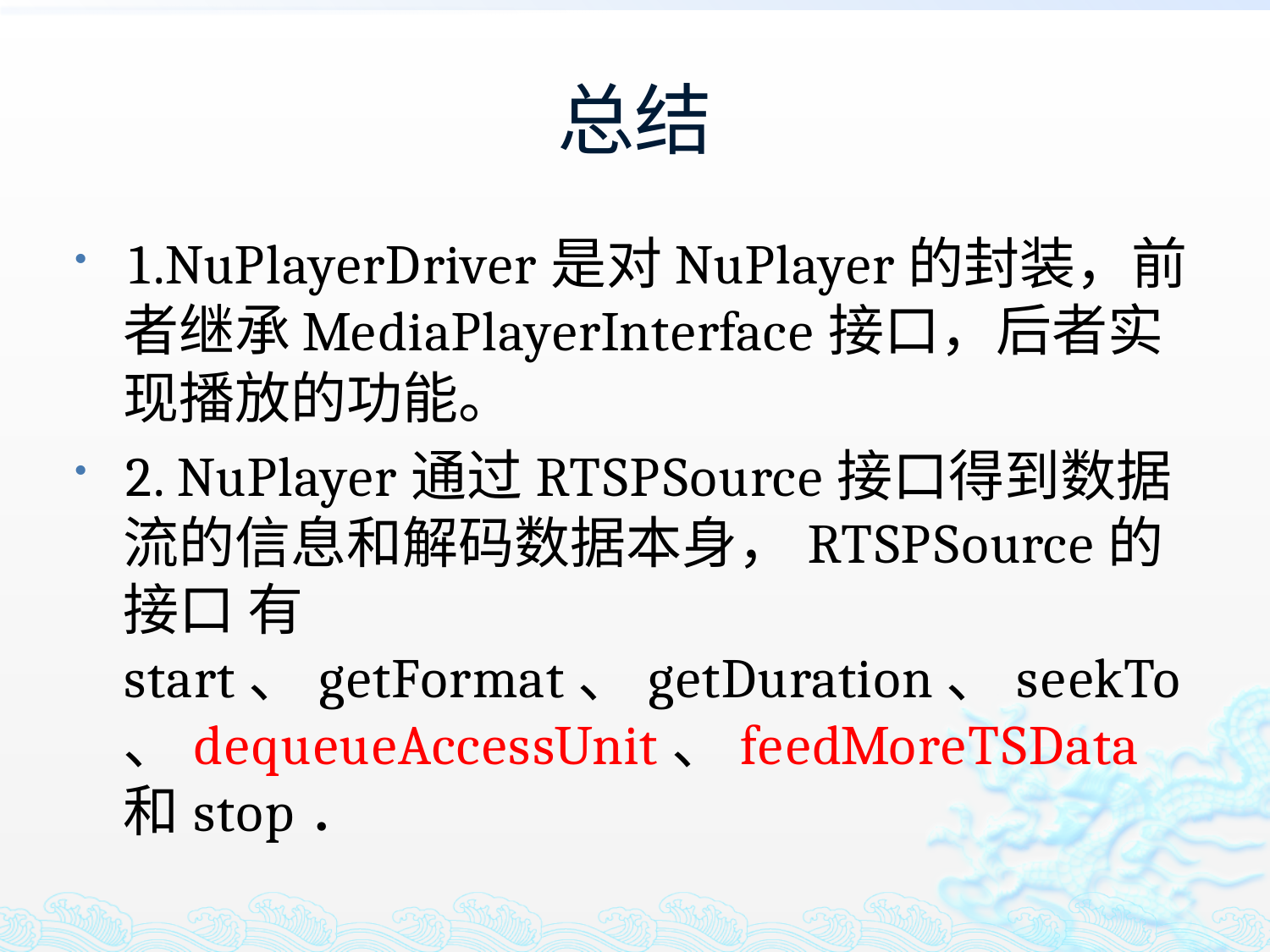

# 总结
1.NuPlayerDriver是对NuPlayer的封装，前者继承MediaPlayerInterface接口，后者实现播放的功能。
2. NuPlayer通过RTSPSource接口得到数据流的信息和解码数据本身，RTSPSource的接口 有start、getFormat、getDuration、seekTo、dequeueAccessUnit、feedMoreTSData和stop．